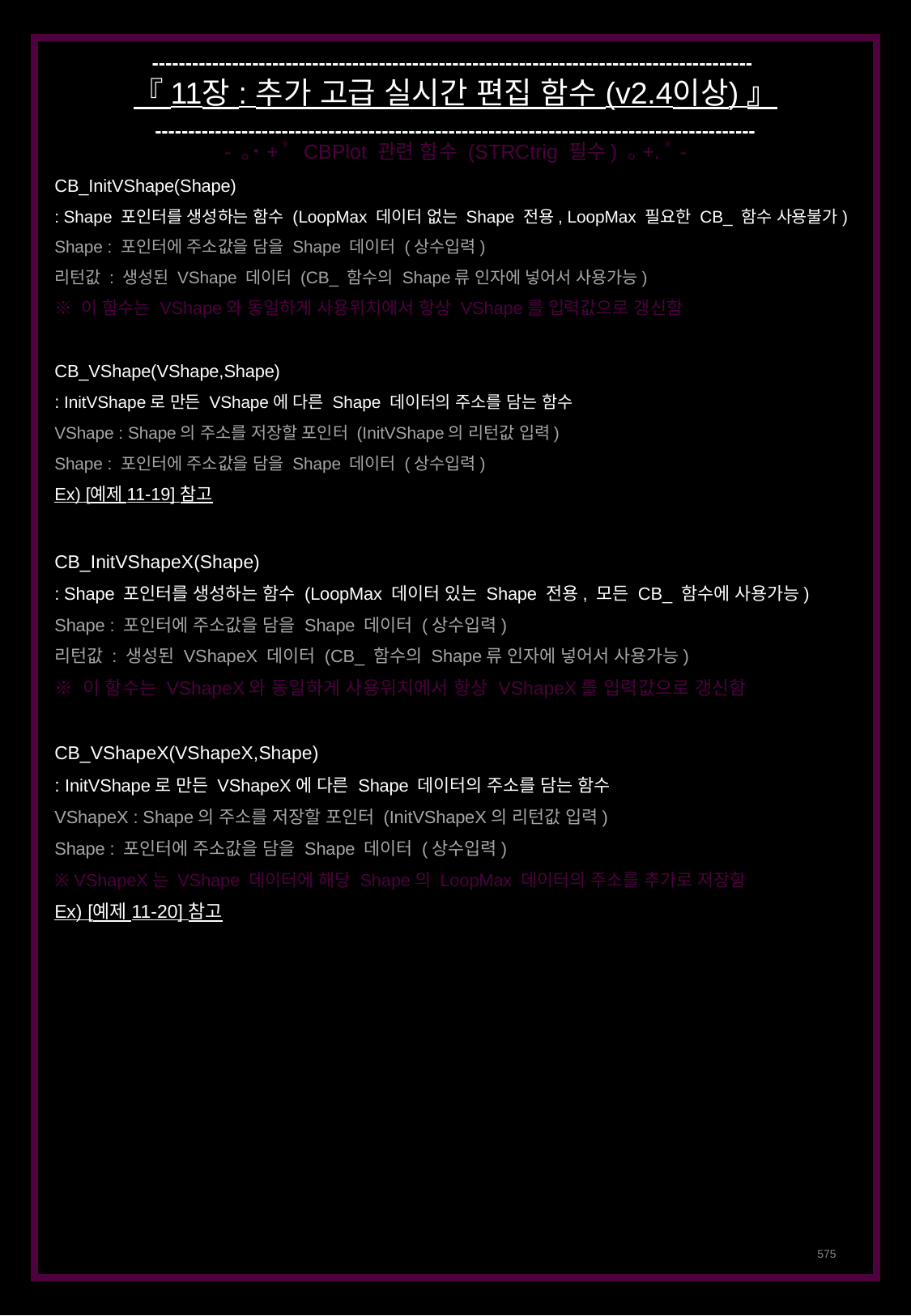

------------------------------------------------------------------------------------------
『 11장 : 추가 고급 실시간 편집 함수 (v2.4이상) 』
------------------------------------------------------------------------------------------
- ｡˙+ﾟ CBPlot 관련 함수 (STRCtrig 필수) ｡+.ﾟ-
CB_InitVShape(Shape)
: Shape 포인터를 생성하는 함수 (LoopMax 데이터 없는 Shape 전용, LoopMax 필요한 CB_ 함수 사용불가)
Shape : 포인터에 주소값을 담을 Shape 데이터 (상수입력)
리턴값 : 생성된 VShape 데이터 (CB_ 함수의 Shape류 인자에 넣어서 사용가능)
※ 이 함수는 VShape와 동일하게 사용위치에서 항상 VShape를 입력값으로 갱신함

CB_VShape(VShape,Shape)
: InitVShape로 만든 VShape에 다른 Shape 데이터의 주소를 담는 함수
VShape : Shape의 주소를 저장할 포인터 (InitVShape의 리턴값 입력)
Shape : 포인터에 주소값을 담을 Shape 데이터 (상수입력)
Ex) [예제 11-19] 참고

CB_InitVShapeX(Shape)
: Shape 포인터를 생성하는 함수 (LoopMax 데이터 있는 Shape 전용, 모든 CB_ 함수에 사용가능)
Shape : 포인터에 주소값을 담을 Shape 데이터 (상수입력)
리턴값 : 생성된 VShapeX 데이터 (CB_ 함수의 Shape류 인자에 넣어서 사용가능)
※ 이 함수는 VShapeX와 동일하게 사용위치에서 항상 VShapeX를 입력값으로 갱신함

CB_VShapeX(VShapeX,Shape)
: InitVShape로 만든 VShapeX에 다른 Shape 데이터의 주소를 담는 함수
VShapeX : Shape의 주소를 저장할 포인터 (InitVShapeX의 리턴값 입력)
Shape : 포인터에 주소값을 담을 Shape 데이터 (상수입력)
※ VShapeX는 VShape 데이터에 해당 Shape의 LoopMax 데이터의 주소를 추가로 저장함
Ex) [예제 11-20] 참고
575